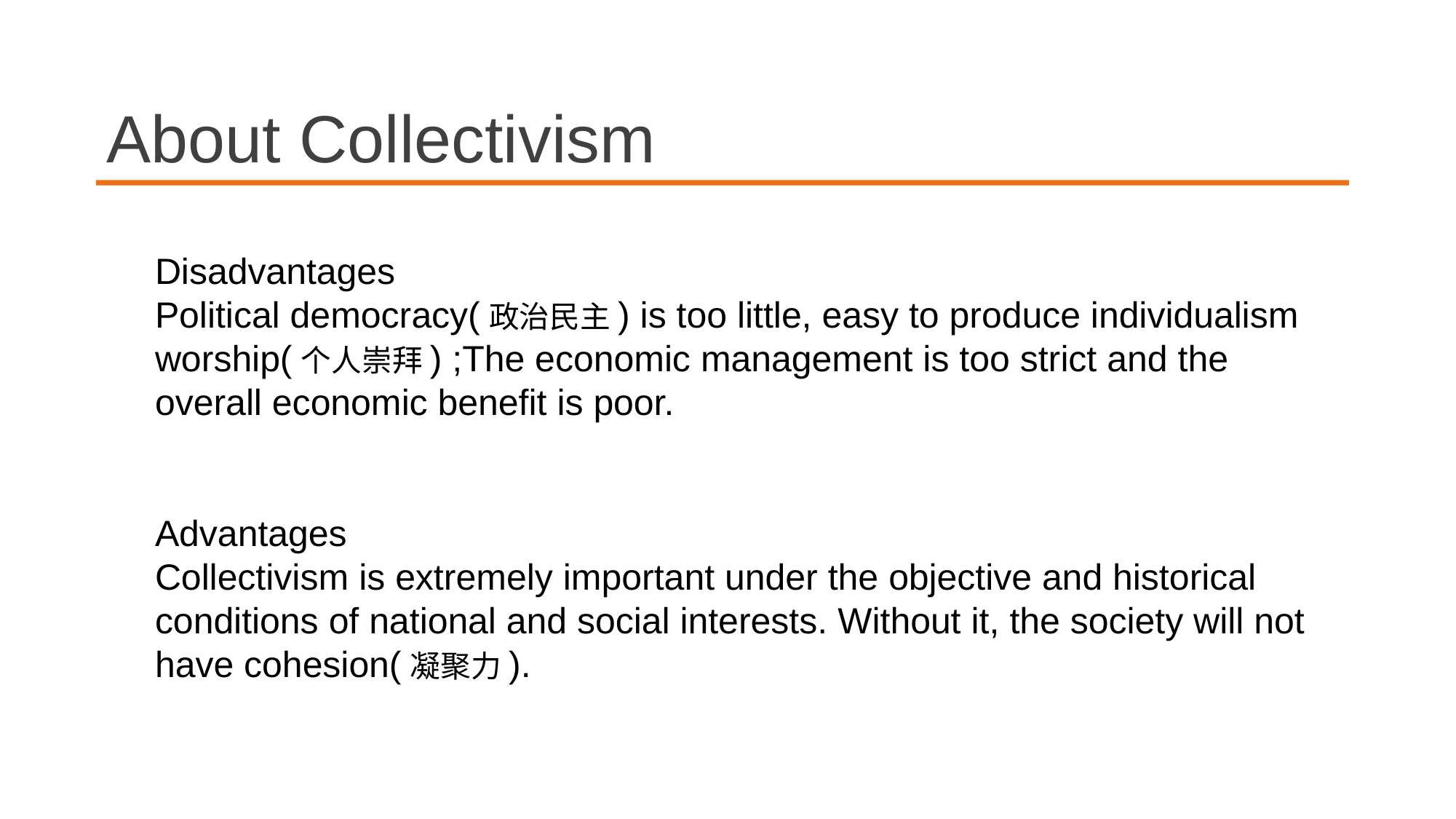

About Collectivism

Disadvantages
Political democracy(政治民主) is too little, easy to produce individualism worship(个人崇拜) ;The economic management is too strict and the overall economic benefit is poor.

Advantages
Collectivism is extremely important under the objective and historical conditions of national and social interests. Without it, the society will not have cohesion(凝聚力).